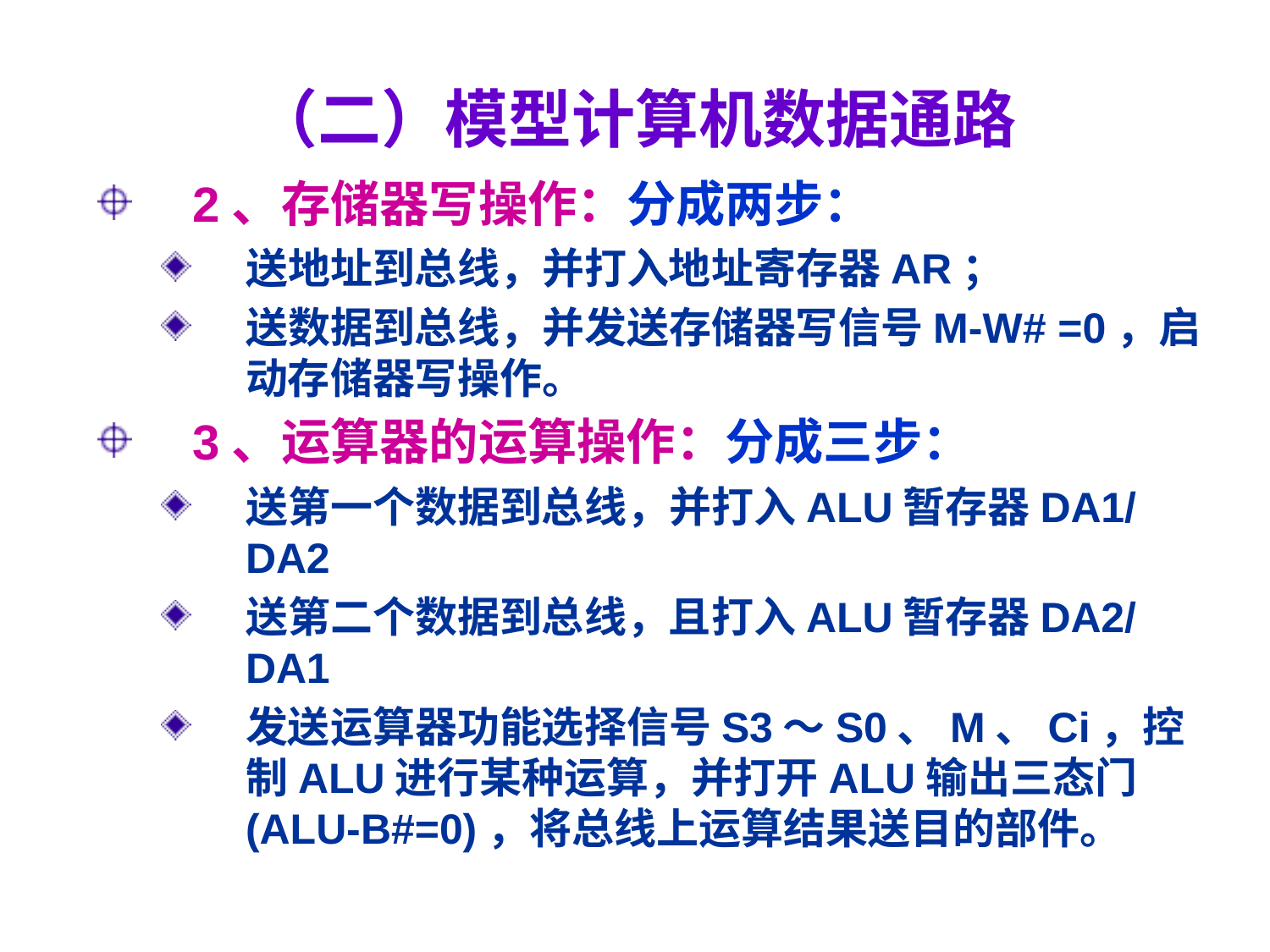

# （二）模型计算机数据通路
2、存储器写操作：分成两步：
送地址到总线，并打入地址寄存器AR；
送数据到总线，并发送存储器写信号M-W# =0，启动存储器写操作。
3、运算器的运算操作：分成三步：
送第一个数据到总线，并打入ALU暂存器DA1/DA2
送第二个数据到总线，且打入ALU暂存器DA2/DA1
发送运算器功能选择信号S3～S0、M、Ci，控制ALU进行某种运算，并打开ALU输出三态门(ALU-B#=0)，将总线上运算结果送目的部件。
51